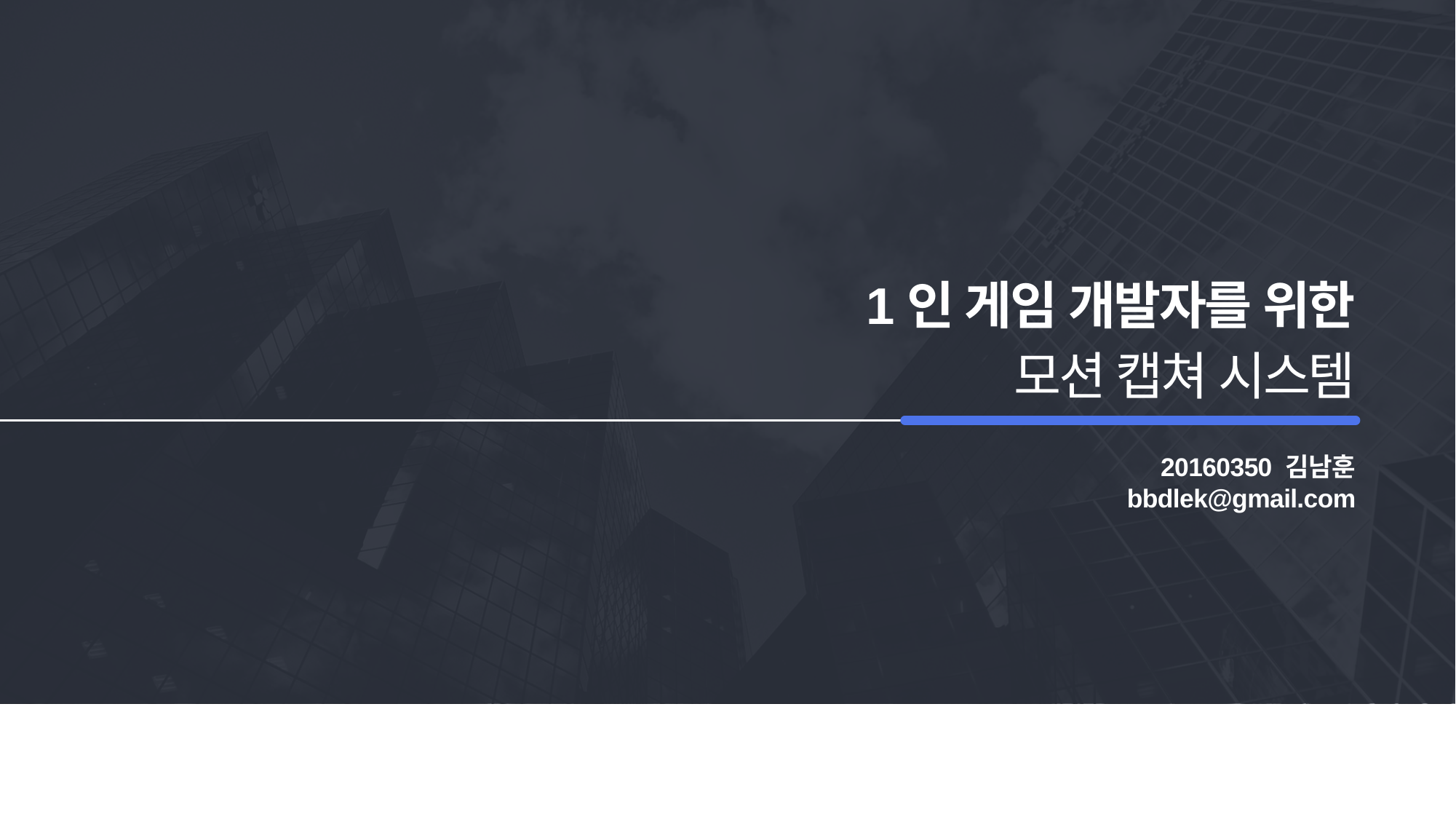

1인 게임 개발자를 위한
모션 캡쳐 시스템
20160350 김남훈
bbdlek@gmail.com